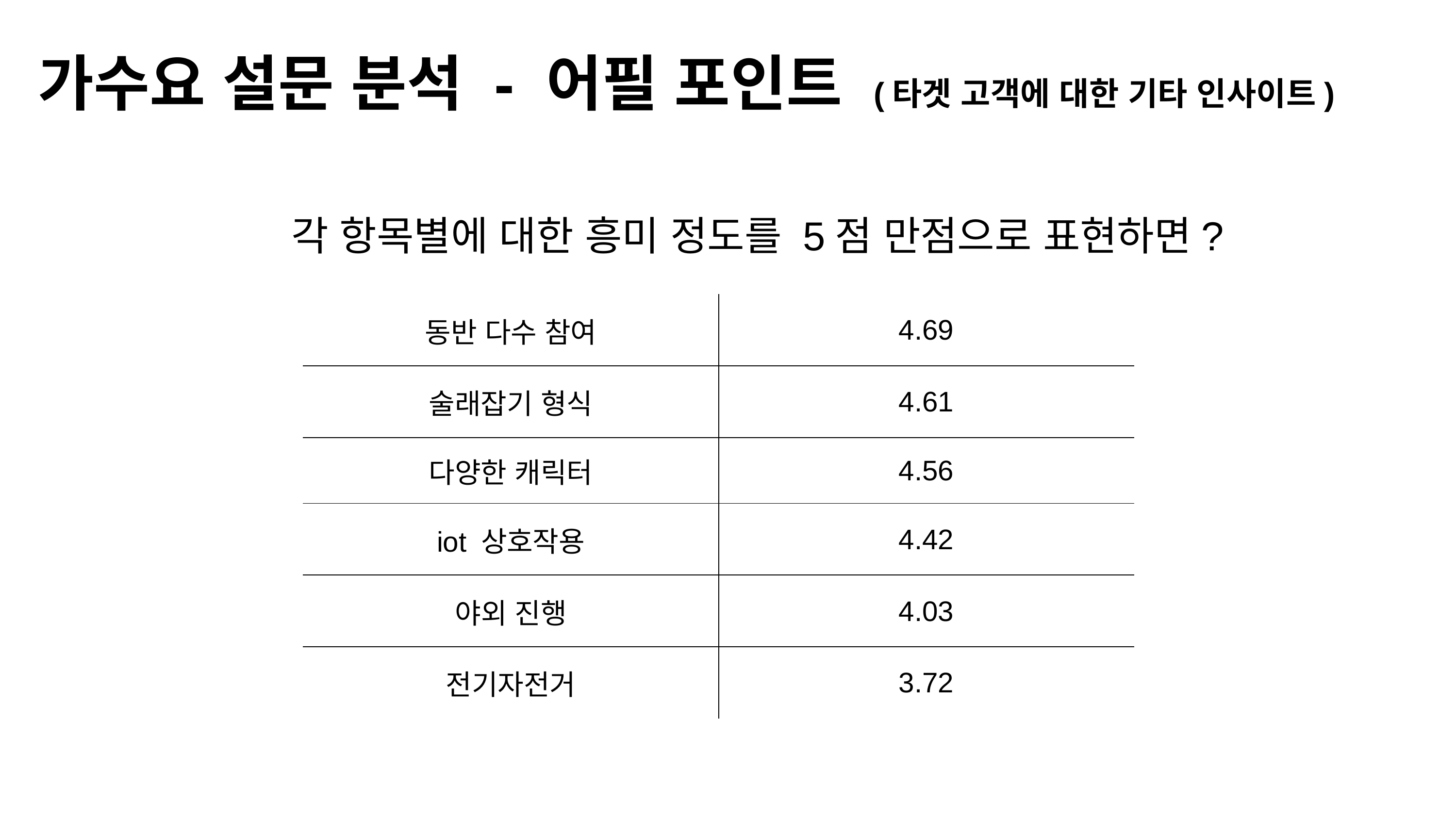

가수요 설문 분석 - 어필 포인트 (타겟 고객에 대한 기타 인사이트)
각 항목별에 대한 흥미 정도를 5점 만점으로 표현하면?
| 동반 다수 참여 | 4.69 |
| --- | --- |
| 술래잡기 형식 | 4.61 |
| 다양한 캐릭터 | 4.56 |
| iot 상호작용 | 4.42 |
| 야외 진행 | 4.03 |
| 전기자전거 | 3.72 |